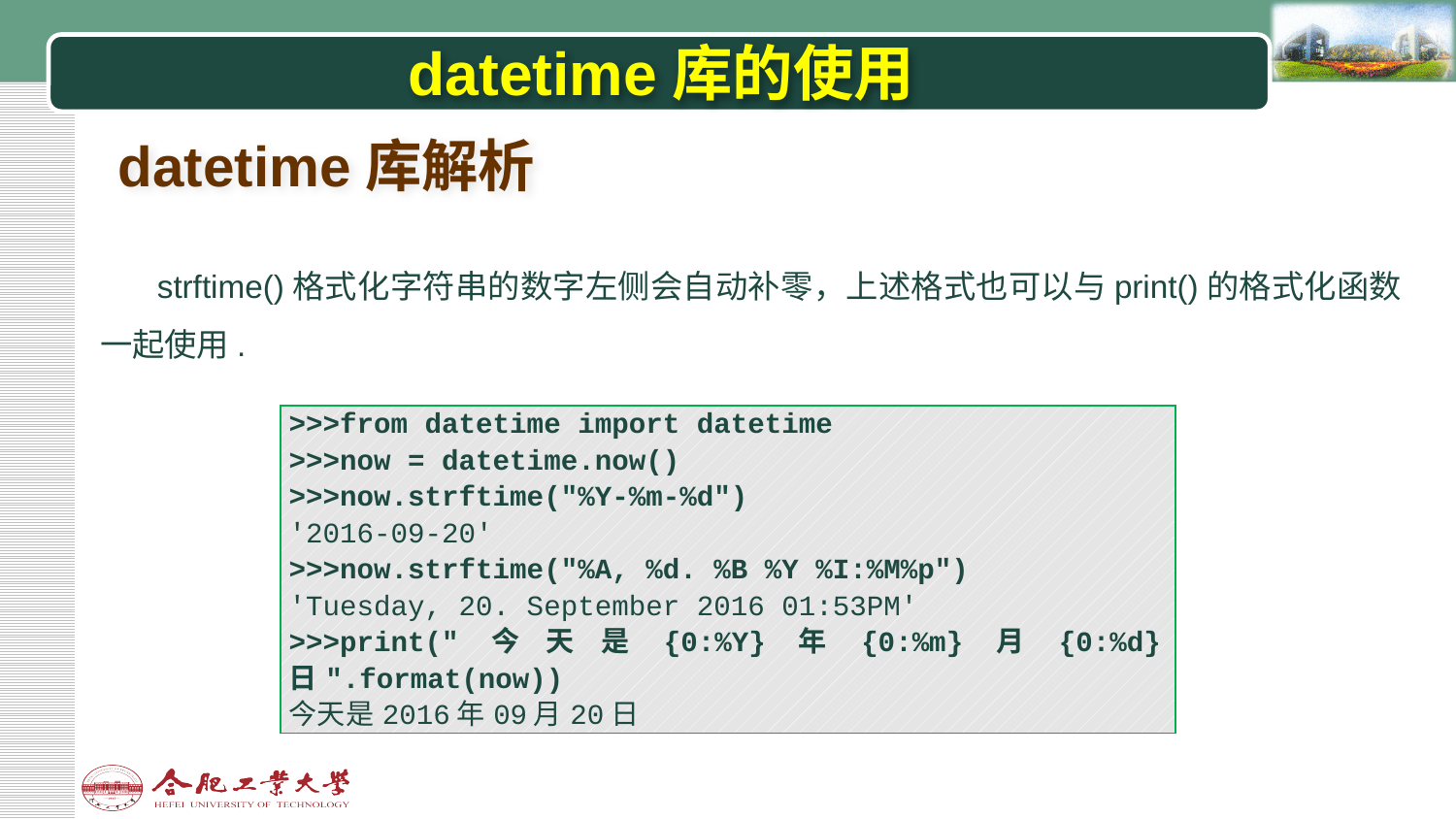

# datetime库的使用
datetime库解析
strftime()格式化字符串的数字左侧会自动补零，上述格式也可以与print()的格式化函数一起使用.
| >>>from datetime import datetime >>>now = datetime.now() >>>now.strftime("%Y-%m-%d") '2016-09-20' >>>now.strftime("%A, %d. %B %Y %I:%M%p") 'Tuesday, 20. September 2016 01:53PM' >>>print("今天是{0:%Y}年{0:%m}月{0:%d}日".format(now)) 今天是2016年09月20日 |
| --- |